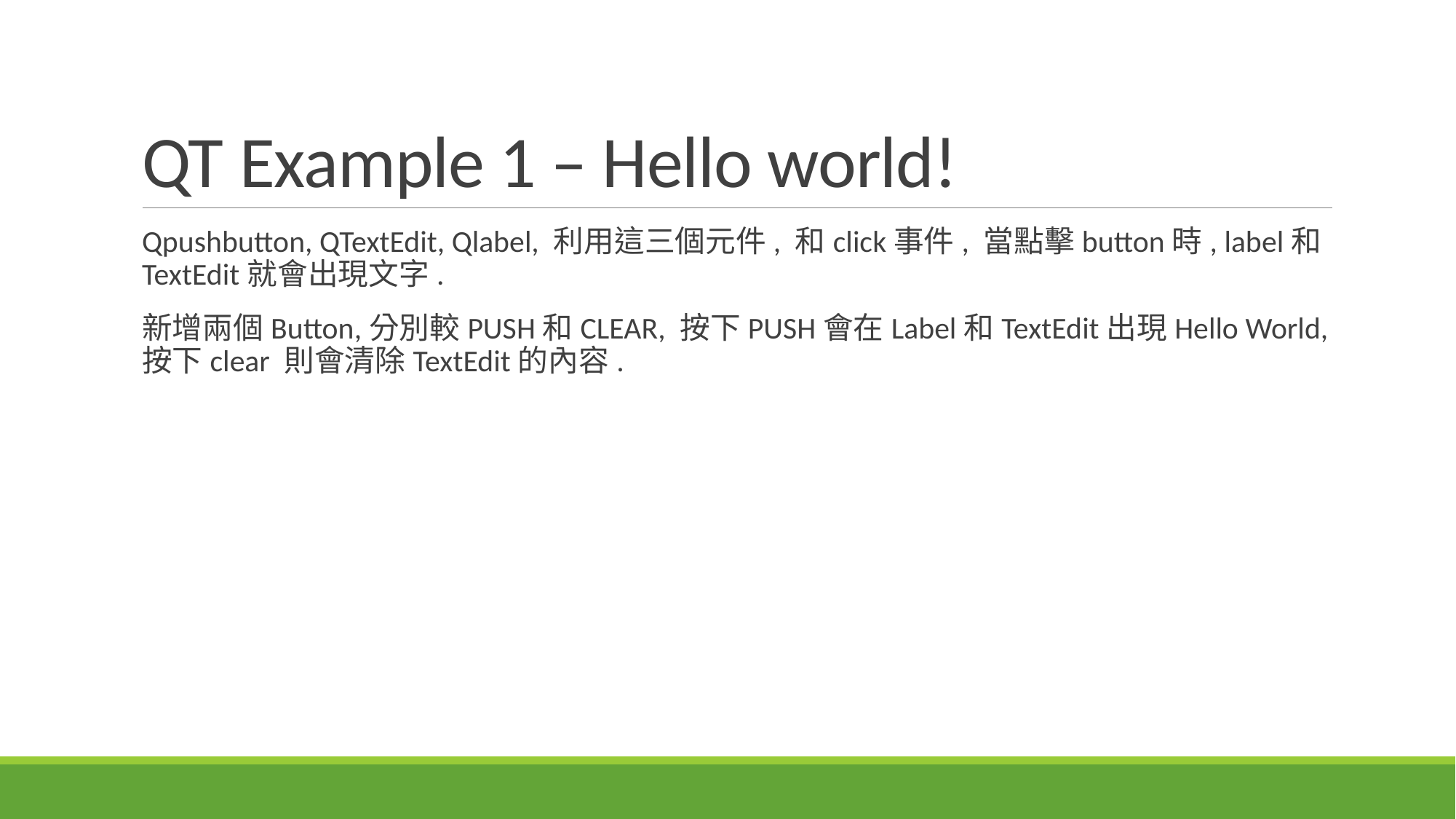

# QT Example 1 – Hello world!
Qpushbutton, QTextEdit, Qlabel, 利用這三個元件, 和click事件, 當點擊button時, label和TextEdit就會出現文字.
新增兩個Button,分別較PUSH和CLEAR, 按下PUSH會在Label和TextEdit出現Hello World, 按下clear 則會清除TextEdit的內容.